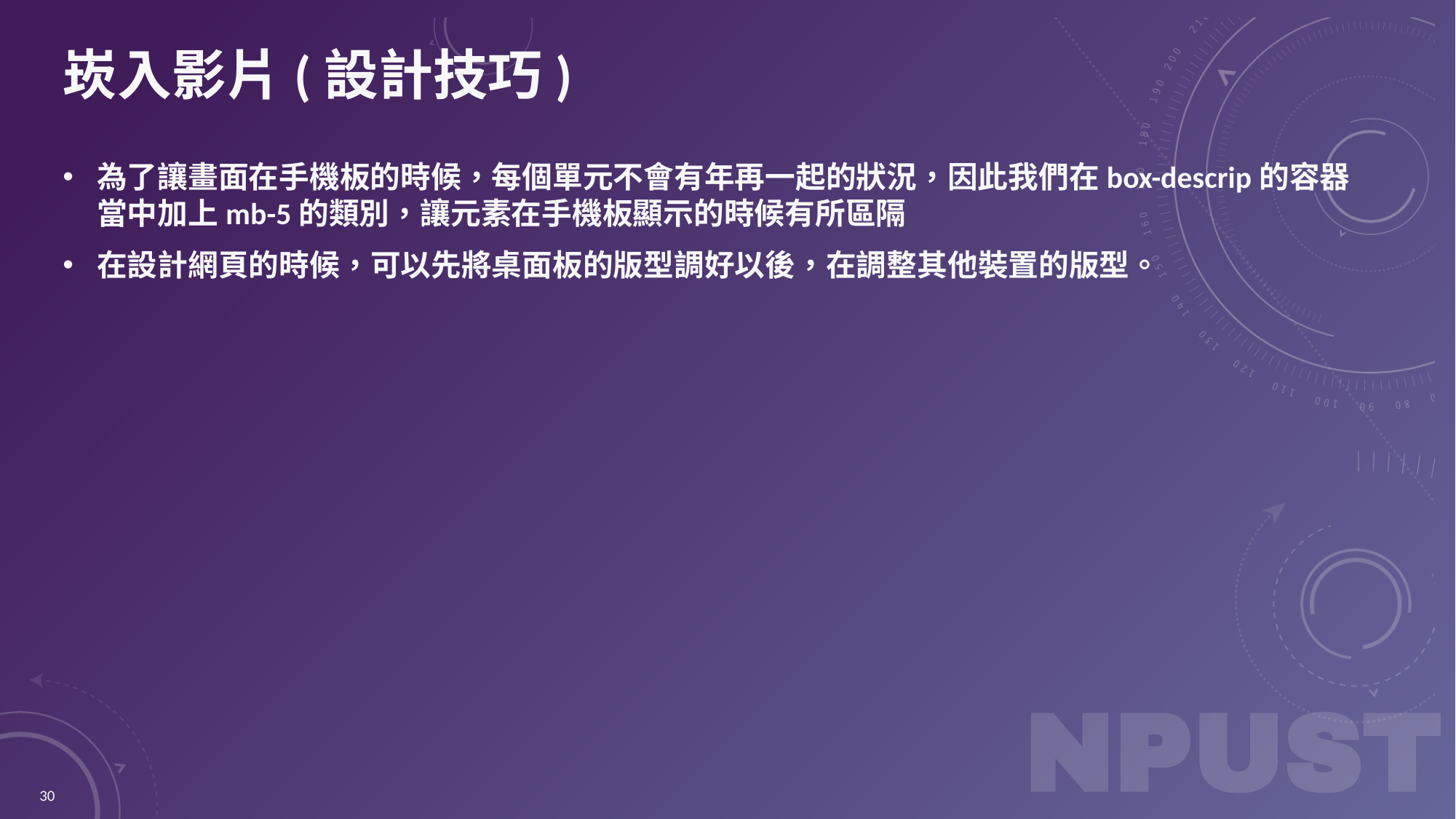

# 崁入影片(設計技巧)
為了讓畫面在手機板的時候，每個單元不會有年再一起的狀況，因此我們在box-descrip的容器當中加上mb-5的類別，讓元素在手機板顯示的時候有所區隔
在設計網頁的時候，可以先將桌面板的版型調好以後，在調整其他裝置的版型。

30